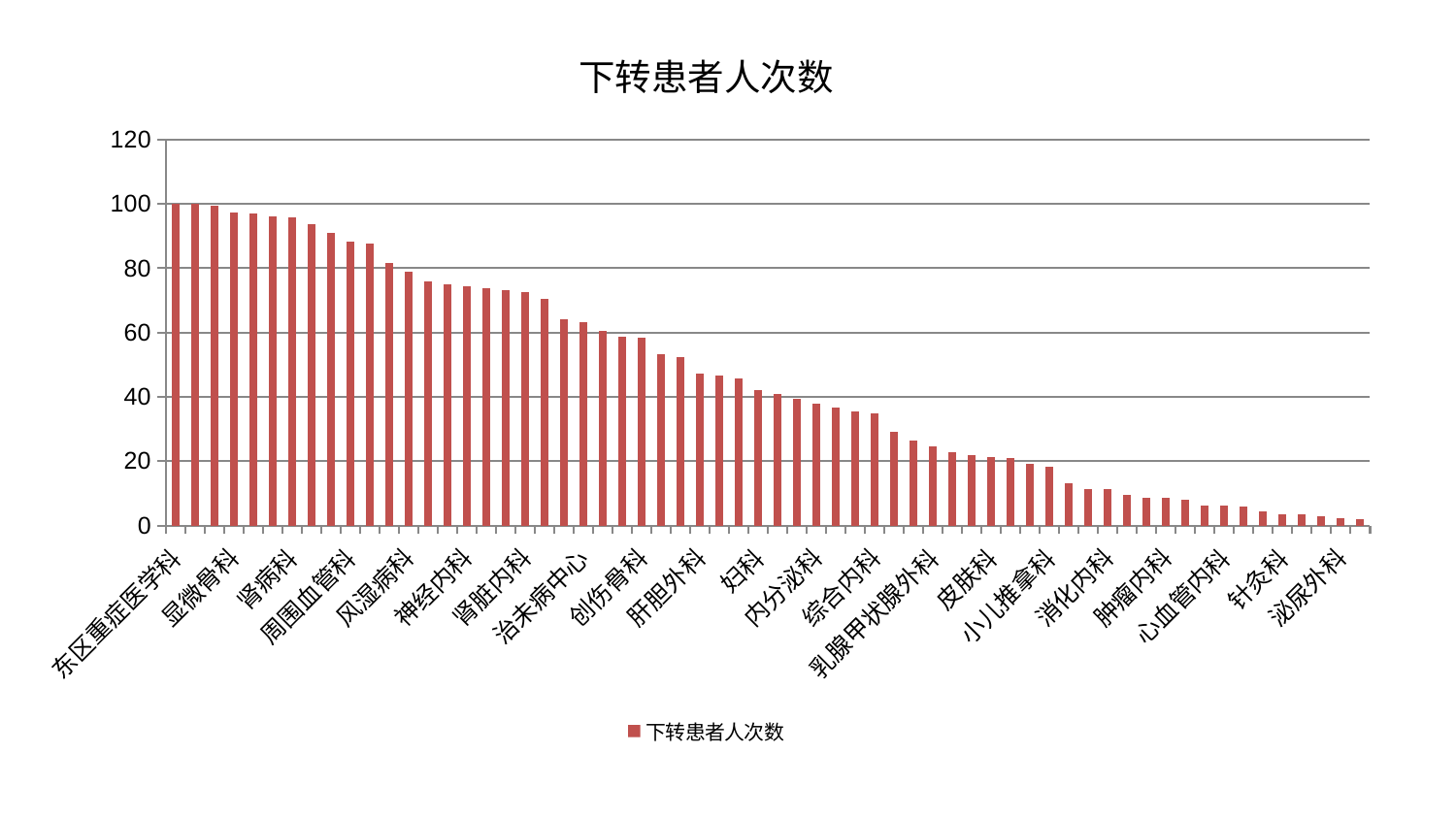

### Chart: 下转患者人次数

| Category | 下转患者人次数 |
|---|---|
| 东区重症医学科 | 100.0 |
| 心病一科 | 99.93747240283932 |
| 口腔科 | 99.5639367810218 |
| 显微骨科 | 97.46102054831493 |
| 脑病一科 | 97.01336550670226 |
| 重症医学科 | 96.26442115772267 |
| 肾病科 | 95.96672293137041 |
| 肝病科 | 93.72586925171015 |
| 心病二科 | 90.99664531903102 |
| 周围血管科 | 88.15748215000919 |
| 老年医学科 | 87.8056564290541 |
| 耳鼻喉科 | 81.74572735172427 |
| 风湿病科 | 78.94202453981175 |
| 胸外科 | 75.78081353358904 |
| 神经外科 | 75.07925290190568 |
| 神经内科 | 74.3946284261854 |
| 儿科 | 73.65948236819531 |
| 呼吸内科 | 73.10277432444286 |
| 肾脏内科 | 72.62609291255654 |
| 中医外治中心 | 70.34892763681093 |
| 脾胃科消化科合并 | 64.1761644992362 |
| 治未病中心 | 63.36652822294514 |
| 关节骨科 | 60.575233155485144 |
| 东区肾病科 | 58.56177776260634 |
| 创伤骨科 | 58.40500045635064 |
| 脾胃病科 | 53.2767624392595 |
| 脑病三科 | 52.29587916916061 |
| 肝胆外科 | 47.382135349499386 |
| 心病三科 | 46.51414688122462 |
| 肛肠科 | 45.801457658089284 |
| 妇科 | 42.209358235046956 |
| 骨科 | 40.87899731835269 |
| 康复科 | 39.39519658845194 |
| 内分泌科 | 37.861560802963446 |
| 产科 | 36.58045008213426 |
| 普通外科 | 35.40879610031024 |
| 综合内科 | 34.89493766202275 |
| 中医经典科 | 29.228735519378052 |
| 小儿骨科 | 26.43668898347685 |
| 乳腺甲状腺外科 | 24.584636664680232 |
| 脊柱骨科 | 22.777230994559247 |
| 脑病二科 | 21.87550954017036 |
| 皮肤科 | 21.219766232950843 |
| 推拿科 | 20.961309432039272 |
| 美容皮肤科 | 19.022467558970995 |
| 小儿推拿科 | 18.12206631103115 |
| 心病四科 | 13.067204783415985 |
| 微创骨科 | 11.41726777685459 |
| 消化内科 | 11.194049539862279 |
| 妇二科 | 9.446968921758378 |
| 血液科 | 8.658244569586504 |
| 肿瘤内科 | 8.45657419434535 |
| 西区重症医学科 | 8.095262950339212 |
| 运动损伤骨科 | 6.307530055745227 |
| 心血管内科 | 6.118935504363685 |
| 妇科妇二科合并 | 6.0321026571205785 |
| 医院 | 4.300336976928262 |
| 针灸科 | 3.5040745941488667 |
| 眼科 | 3.3370089919485415 |
| 男科 | 2.822593374070074 |
| 泌尿外科 | 2.192167968870398 |
| 身心医学科 | 1.967794970025297 |
219